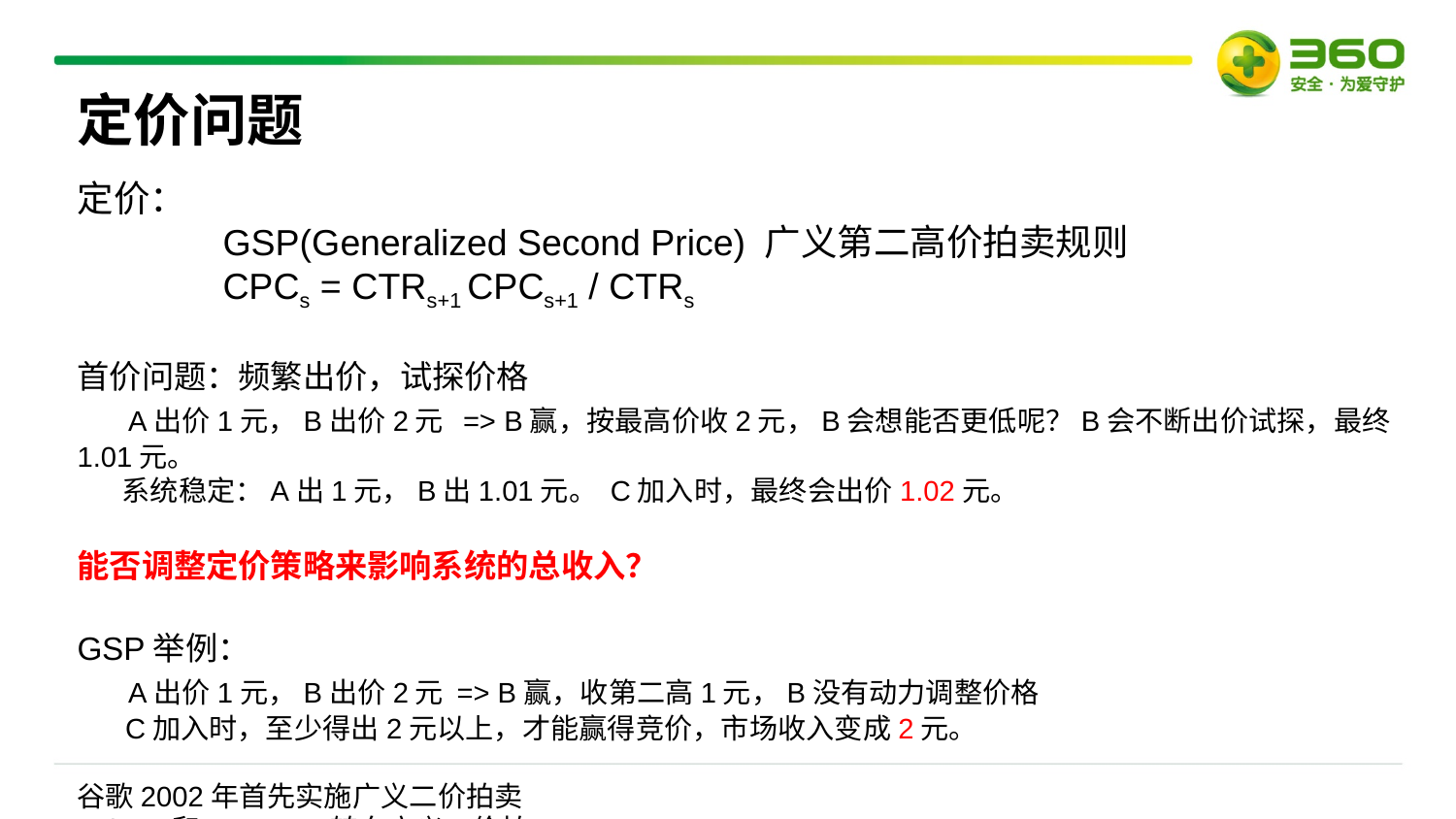

定价问题
定价：
 	GSP(Generalized Second Price) 广义第二高价拍卖规则
	CPCs = CTRs+1 CPCs+1 / CTRs

首价问题：频繁出价，试探价格
     A出价1元，B出价2元  => B赢，按最高价收2元，B会想能否更低呢？B会不断出价试探，最终1.01元。
      系统稳定：A出1元，B出1.01元。 C加入时，最终会出价1.02元。

能否调整定价策略来影响系统的总收入？

GSP举例：
     A出价1元，B出价2元 => B赢，收第二高1元，B没有动力调整价格
      C加入时，至少得出2元以上，才能赢得竞价，市场收入变成2元。

谷歌2002年首先实施广义二价拍卖
Yahoo!和Overtune转向广义二价拍